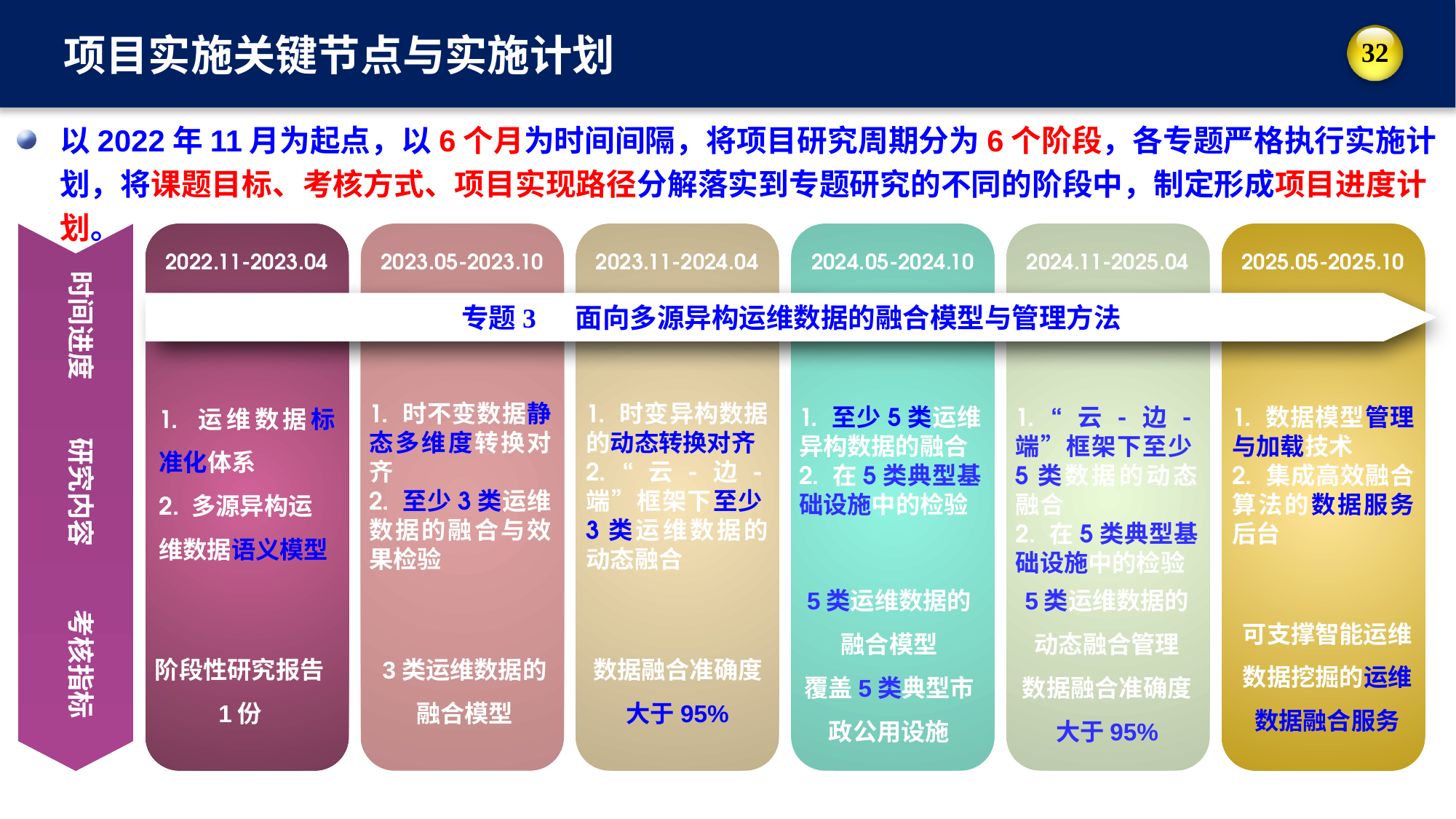

项目实施关键节点与实施计划
以2022年11月为起点，以6个月为时间间隔，将项目研究周期分为6个阶段，各专题严格执行实施计划，将课题目标、考核方式、项目实现路径分解落实到专题研究的不同的阶段中，制定形成项目进度计划。

2022.11-2023.04
2023.05-2023.10
2023.11-2024.04
2024.05-2024.10

2024.11-2025.04

2025.05-2025.10
时间进度

专题3  面向多源异构运维数据的融合模型与管理方法
1. 运维数据标准化体系
2. 多源异构运维数据语义模型
1. 时不变数据静态多维度转换对齐
2. 至少3类运维数据的融合与效果检验

1. 时变异构数据的动态转换对齐
2. “云-边-端”框架下至少3类运维数据的动态融合

1. 至少5类运维异构数据的融合
2. 在5类典型基础设施中的检验

1. “云-边-端”框架下至少5类数据的动态融合
2. 在5类典型基础设施中的检验

1. 数据模型管理与加载技术
2. 集成高效融合算法的数据服务后台

研究内容

5类运维数据的融合模型
覆盖5类典型市政公用设施
5类运维数据的动态融合管理
数据融合准确度大于95%
可支撑智能运维数据挖掘的运维数据融合服务
考核指标
阶段性研究报告1份
3类运维数据的融合模型
数据融合准确度大于95%